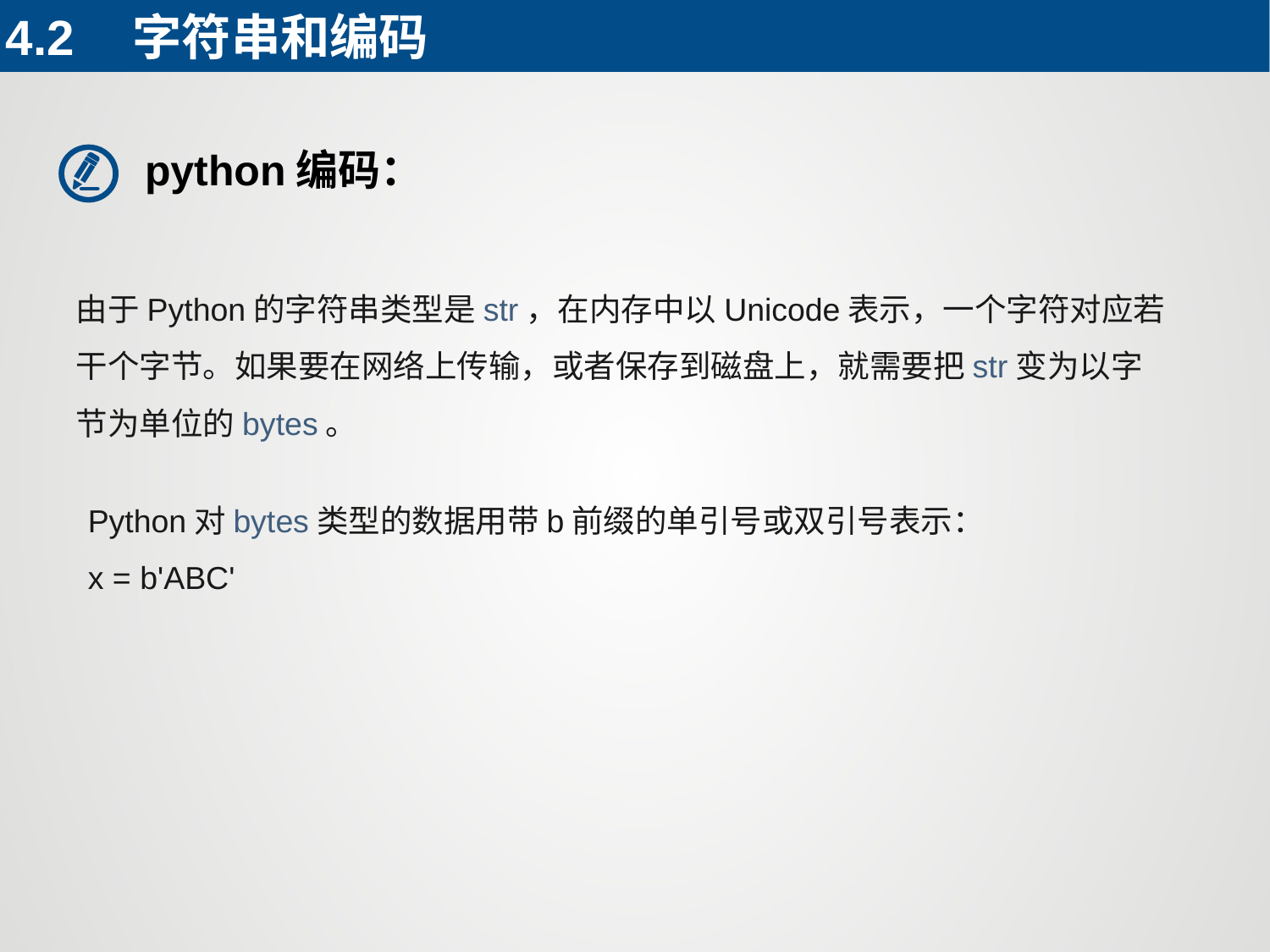

4.2	字符串和编码
python编码：

由于Python的字符串类型是str，在内存中以Unicode表示，一个字符对应若干个字节。如果要在网络上传输，或者保存到磁盘上，就需要把str变为以字节为单位的bytes。
Python对bytes类型的数据用带b前缀的单引号或双引号表示：
x = b'ABC'